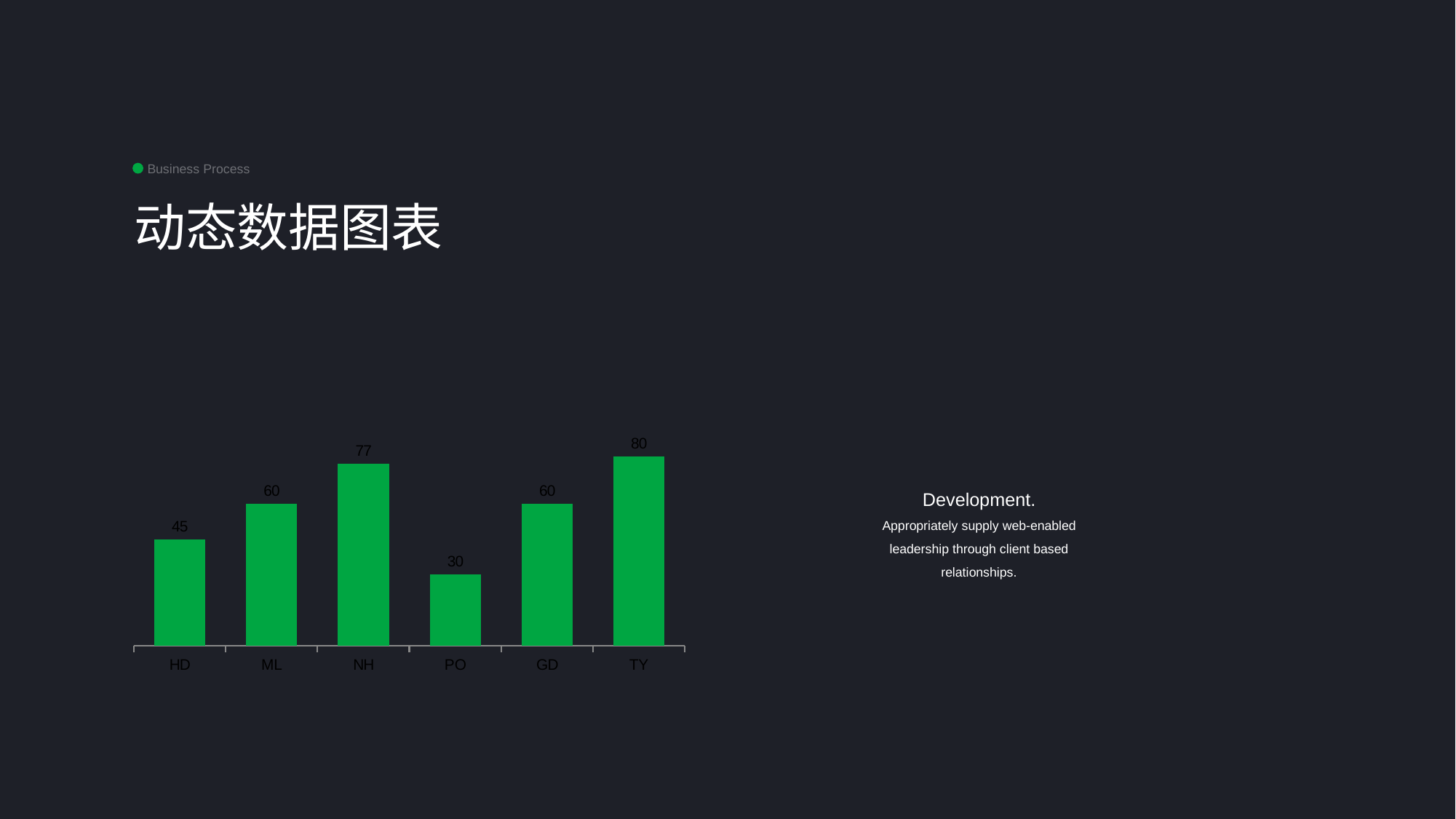

Business Process

动态数据图表

### Chart

| Category | Series 1 |
|---|---|
| HD | 45.0 |
| ML | 60.0 |
| NH | 77.0 |
| PO | 30.0 |
| GD | 60.0 |
| TY | 80.0 |
Development.
Appropriately supply web-enabled leadership through client based relationships.